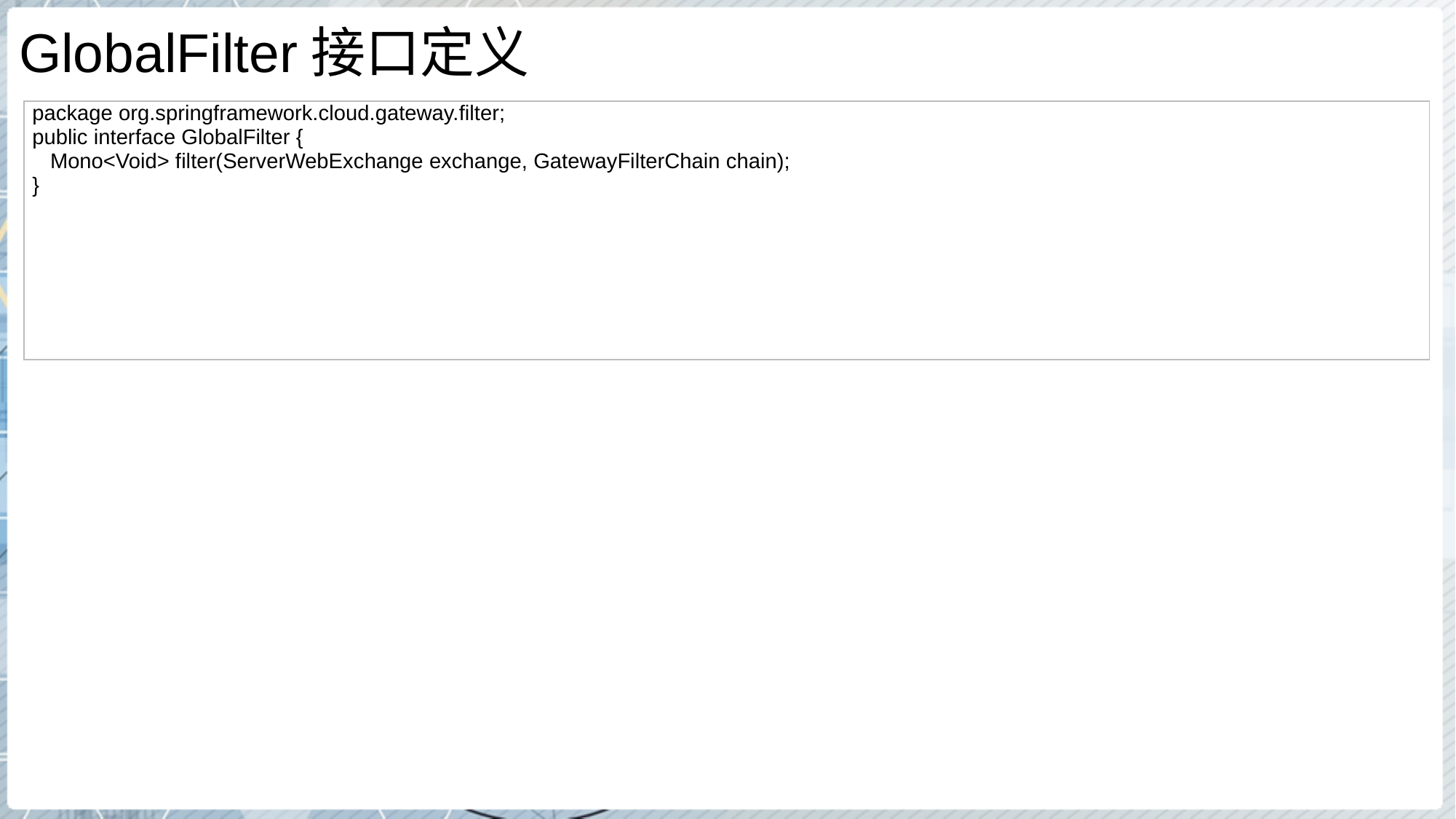

# GlobalFilter接口定义
| package org.springframework.cloud.gateway.filter; public interface GlobalFilter { Mono<Void> filter(ServerWebExchange exchange, GatewayFilterChain chain); } |
| --- |